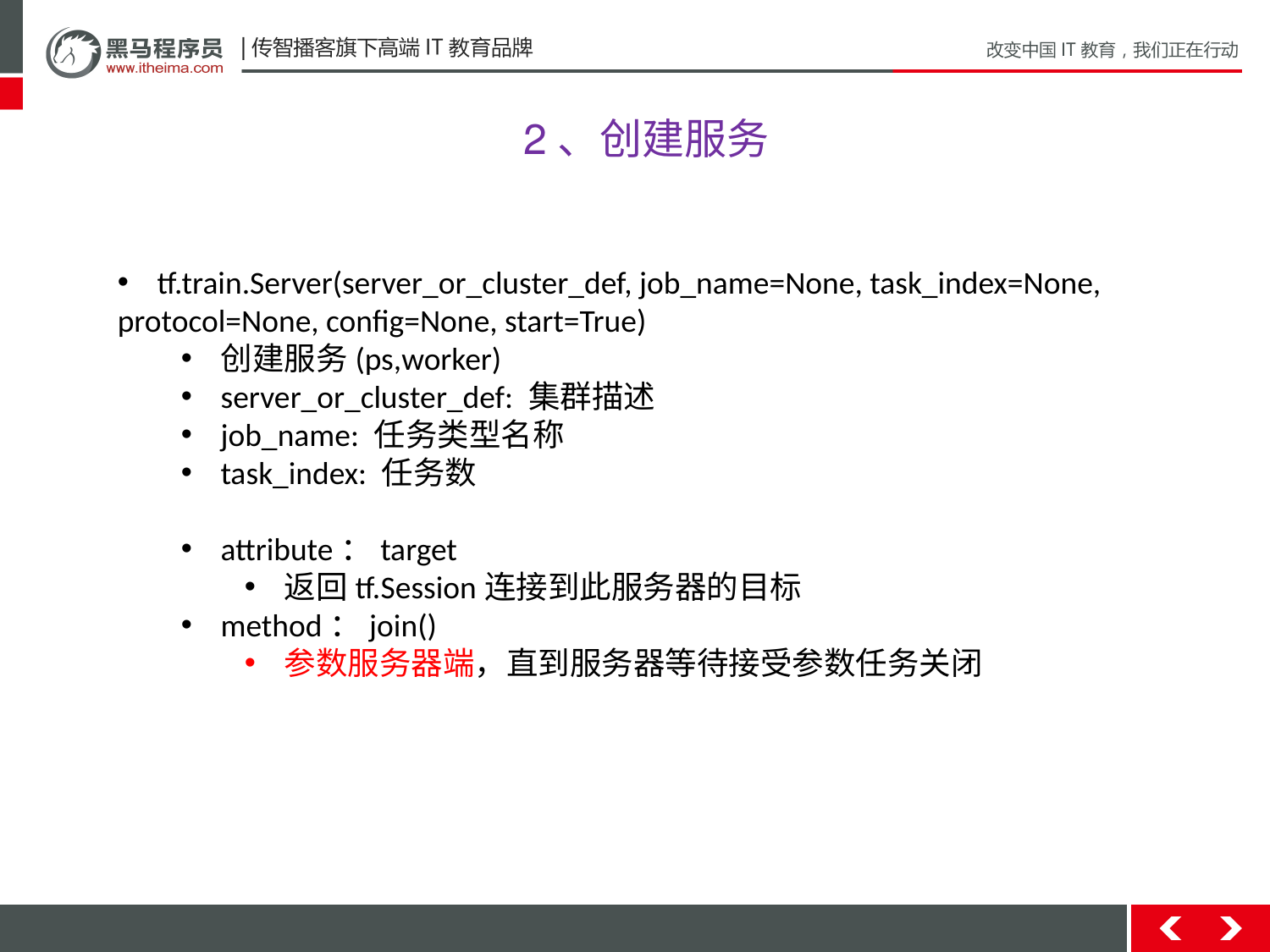

2、创建服务
tf.train.Server(server_or_cluster_def, job_name=None, task_index=None,
protocol=None, config=None, start=True)
创建服务(ps,worker)
server_or_cluster_def: 集群描述
job_name: 任务类型名称
task_index: 任务数

attribute：target
返回tf.Session连接到此服务器的目标
method：join()
参数服务器端，直到服务器等待接受参数任务关闭